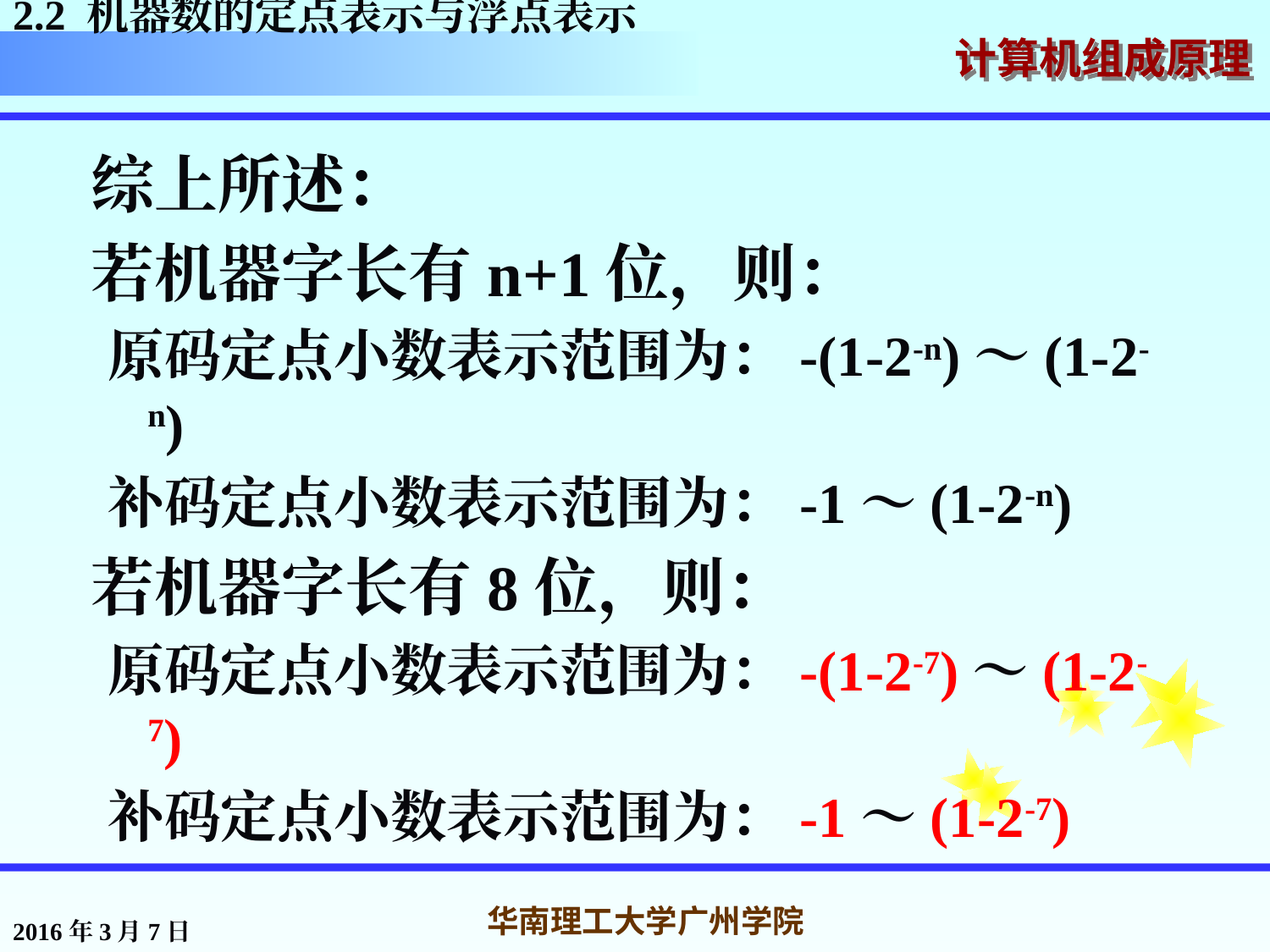

2.2 机器数的定点表示与浮点表示
  综上所述：
  若机器字长有n+1位，则：
原码定点小数表示范围为：-(1-2-n)～(1-2-n)
补码定点小数表示范围为：-1～(1-2-n)
  若机器字长有8位，则：
原码定点小数表示范围为：-(1-2-7)～(1-2-7)
补码定点小数表示范围为：-1～(1-2-7)
2016年3月7日
华南理工大学广州学院